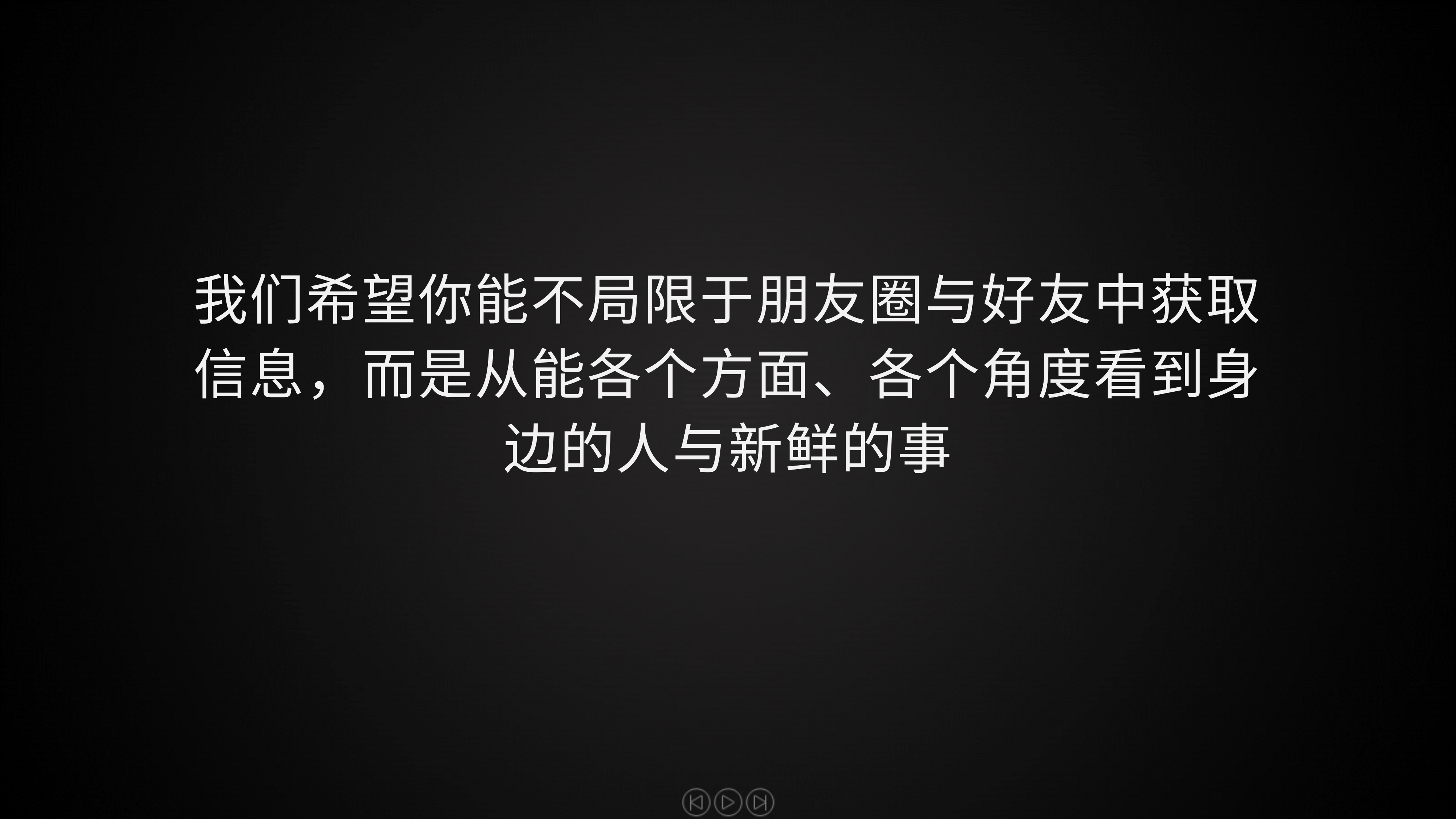

我们希望你能不局限于朋友圈与好友中获取信息，而是从能各个方面、各个角度看到身边的人与新鲜的事